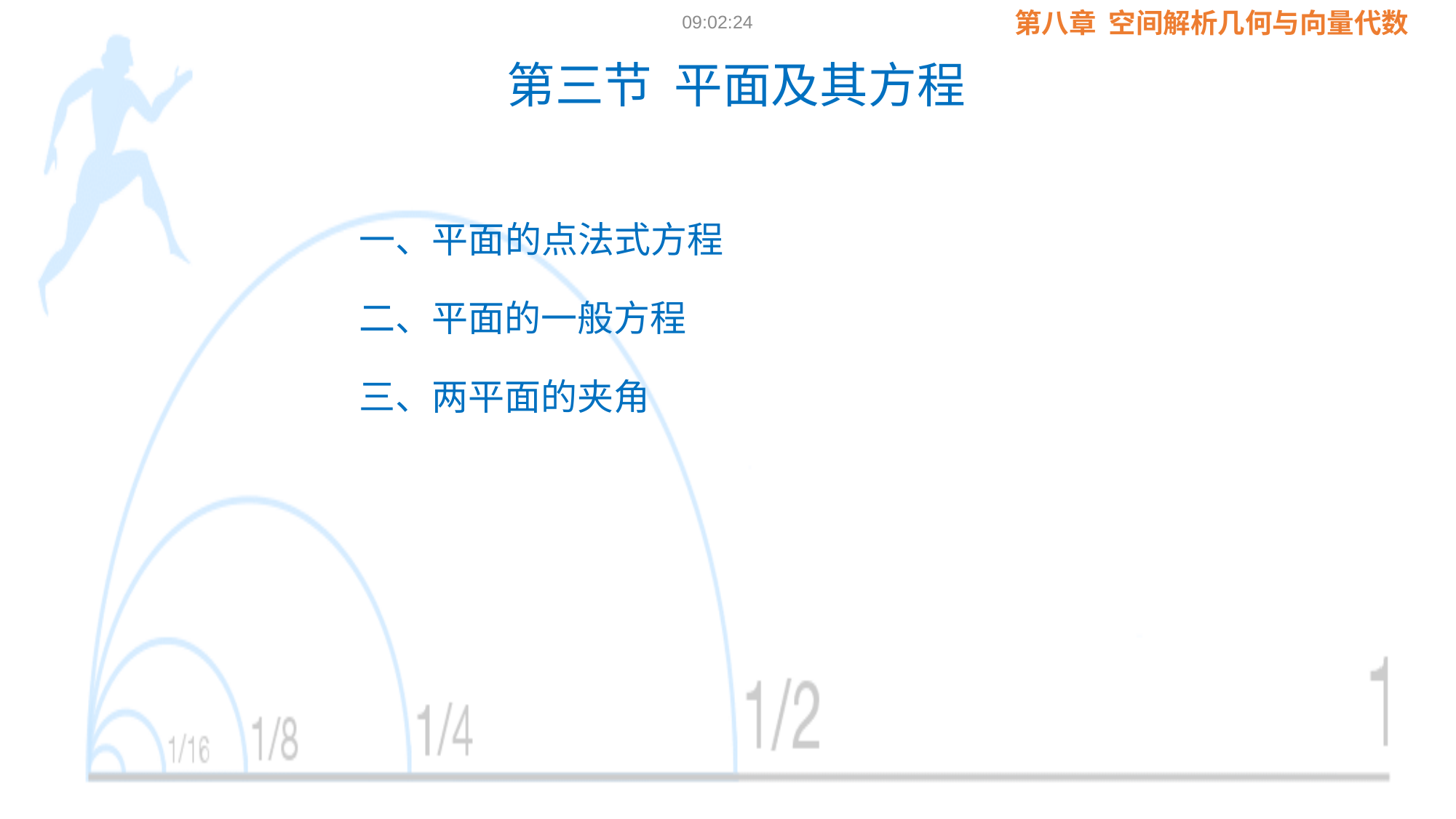

09:02:24
第三节  平面及其方程
一、平面的点法式方程
二、平面的一般方程
三、两平面的夹角